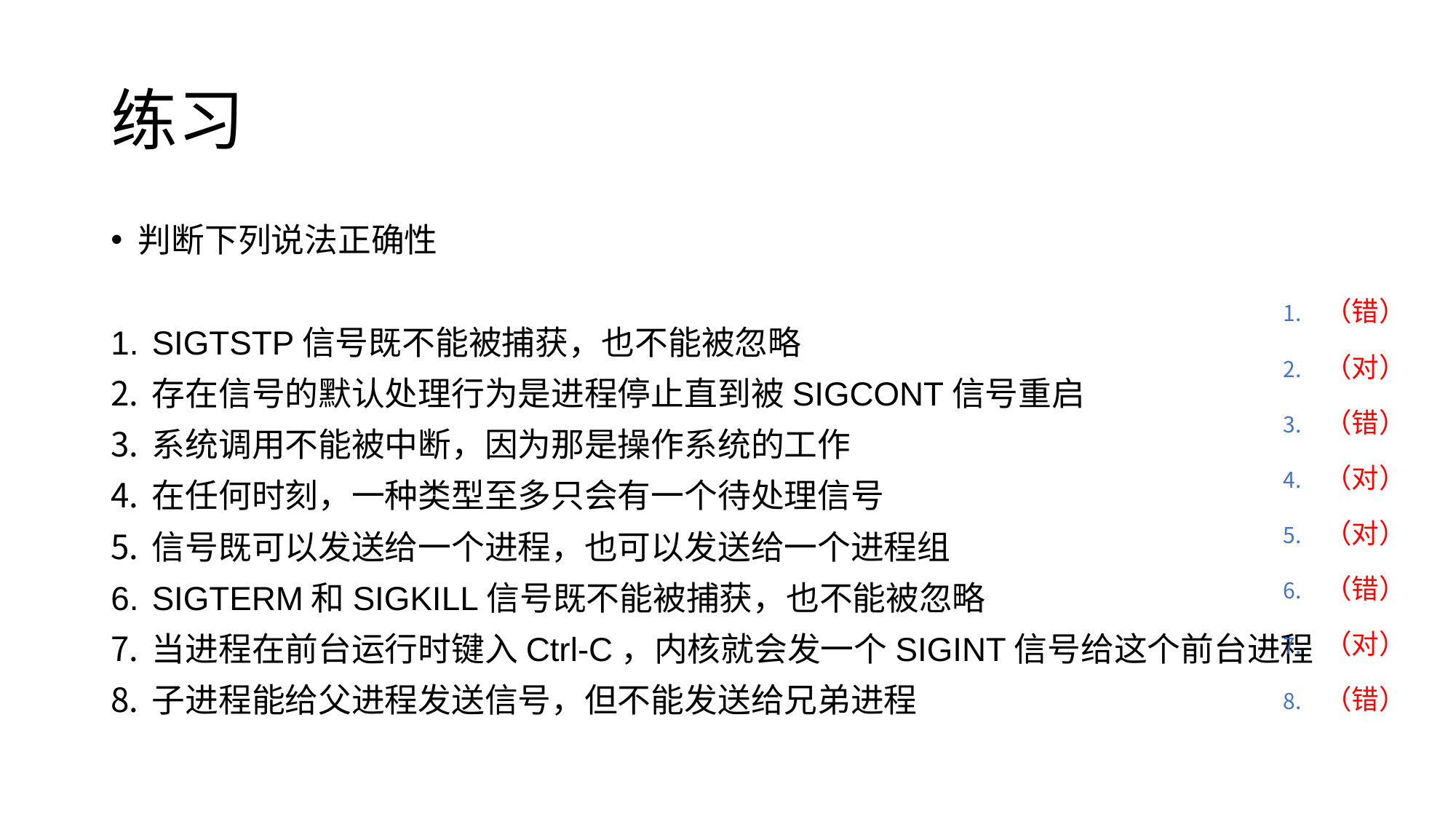

# 练习
判断下列说法正确性

SIGTSTP信号既不能被捕获，也不能被忽略
存在信号的默认处理行为是进程停止直到被SIGCONT信号重启
系统调用不能被中断，因为那是操作系统的工作
在任何时刻，一种类型至多只会有一个待处理信号
信号既可以发送给一个进程，也可以发送给一个进程组
SIGTERM和SIGKILL信号既不能被捕获，也不能被忽略
当进程在前台运行时键入Ctrl-C，内核就会发一个SIGINT信号给这个前台进程
子进程能给父进程发送信号，但不能发送给兄弟进程
（错）
（对）
（错）
（对）
（对）
（错）
（对）
（错）